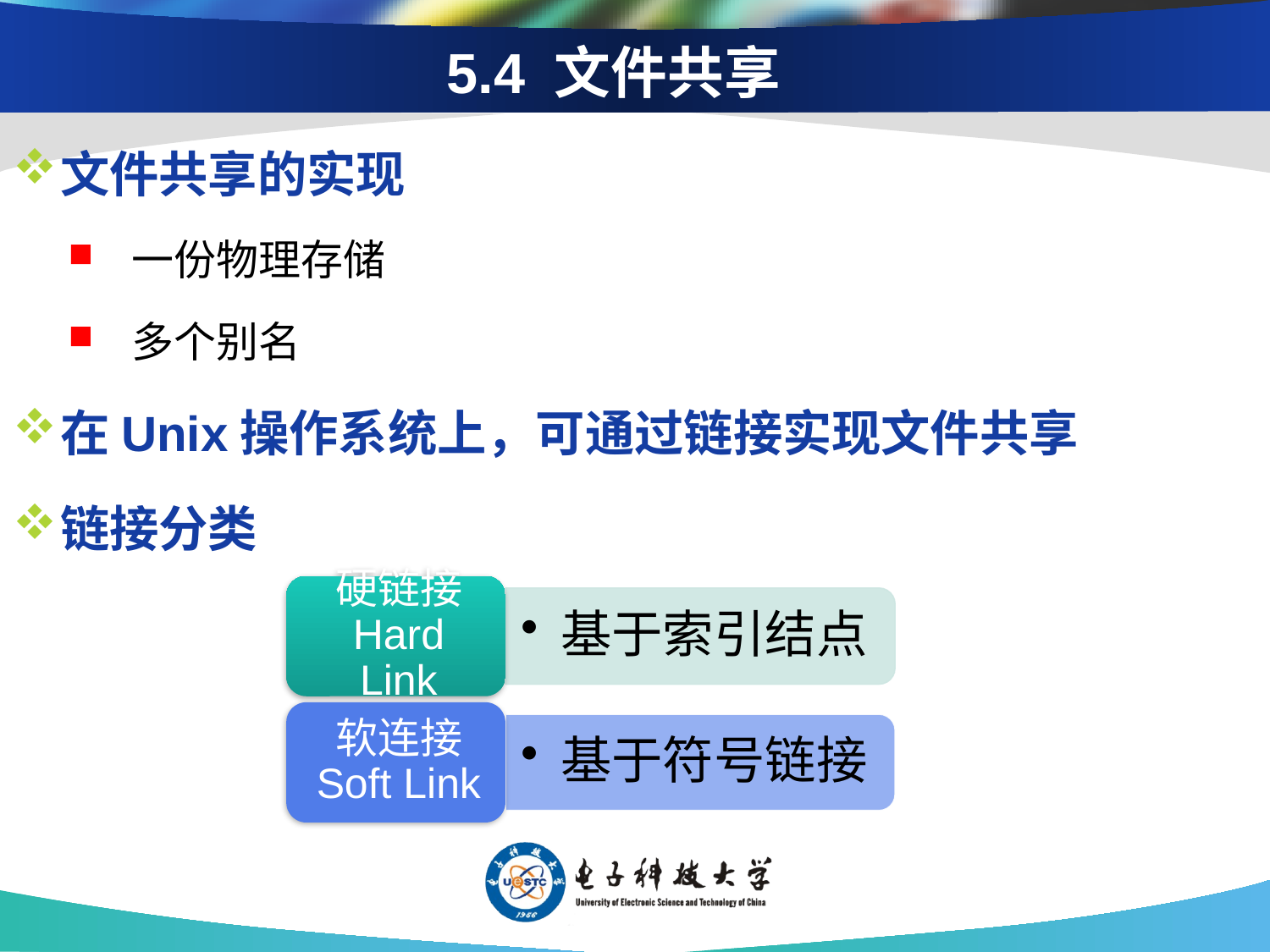

# 5.4 文件共享
文件共享的实现
一份物理存储
多个别名
在Unix操作系统上，可通过链接实现文件共享
链接分类

基于索引结点
硬链接
Hard Link
基于符号链接
软连接
Soft Link